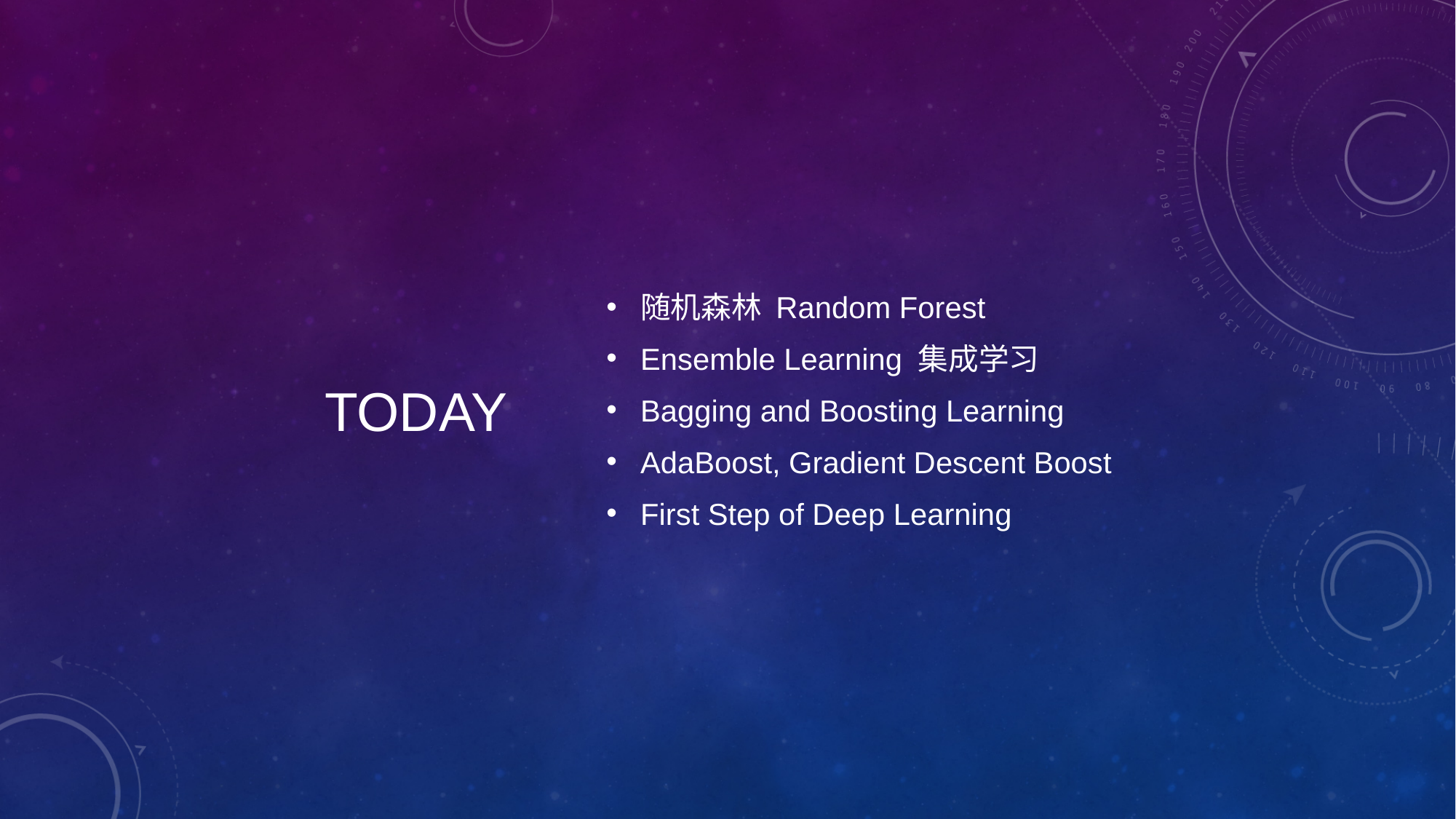

# today
随机森林 Random Forest
Ensemble Learning 集成学习
Bagging and Boosting Learning
AdaBoost, Gradient Descent Boost
First Step of Deep Learning